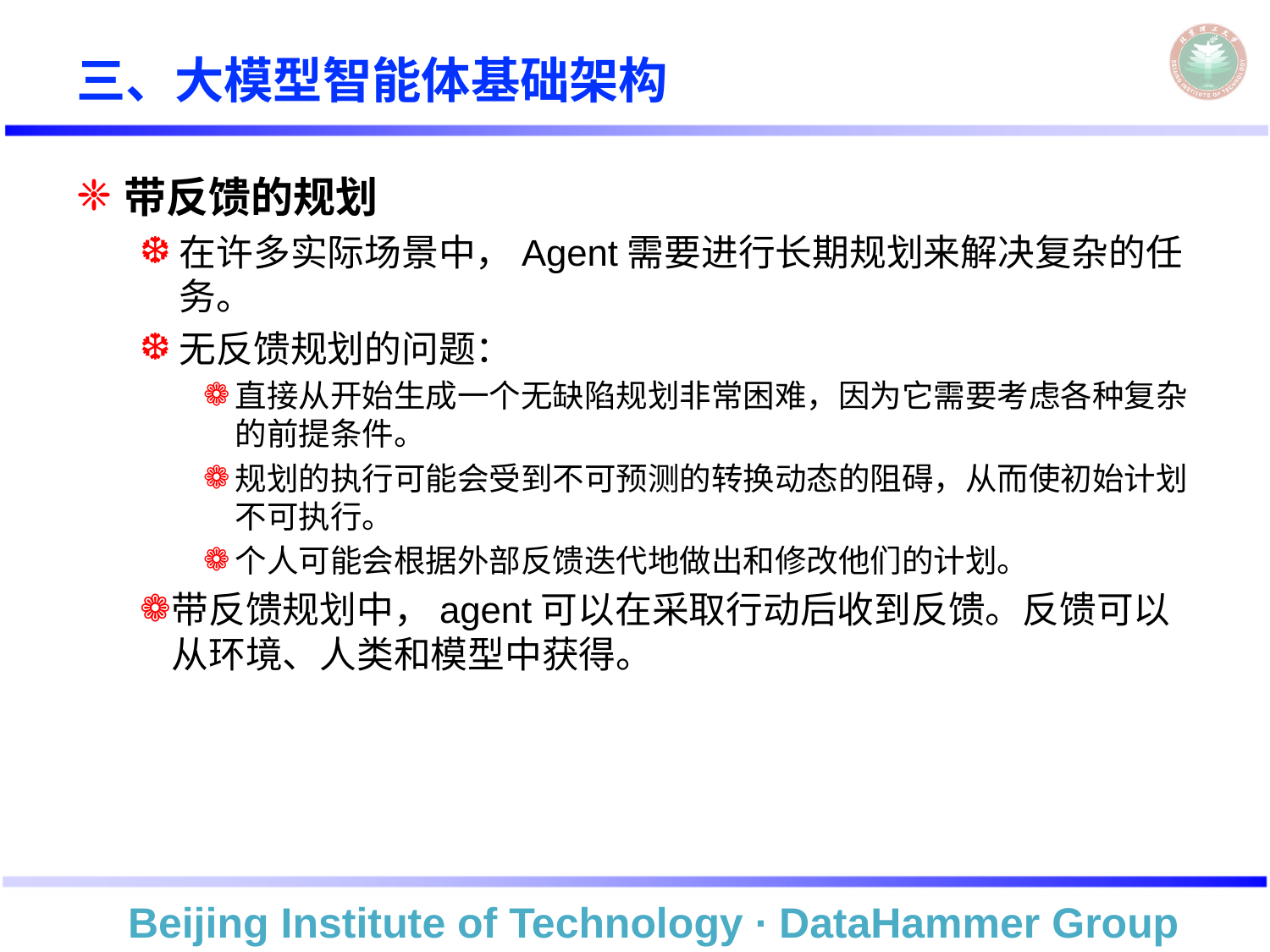

# 三、大模型智能体基础架构
带反馈的规划
在许多实际场景中，Agent需要进行长期规划来解决复杂的任务。
无反馈规划的问题：
直接从开始生成一个无缺陷规划非常困难，因为它需要考虑各种复杂的前提条件。
规划的执行可能会受到不可预测的转换动态的阻碍，从而使初始计划不可执行。
个人可能会根据外部反馈迭代地做出和修改他们的计划。
带反馈规划中，agent可以在采取行动后收到反馈。反馈可以从环境、人类和模型中获得。